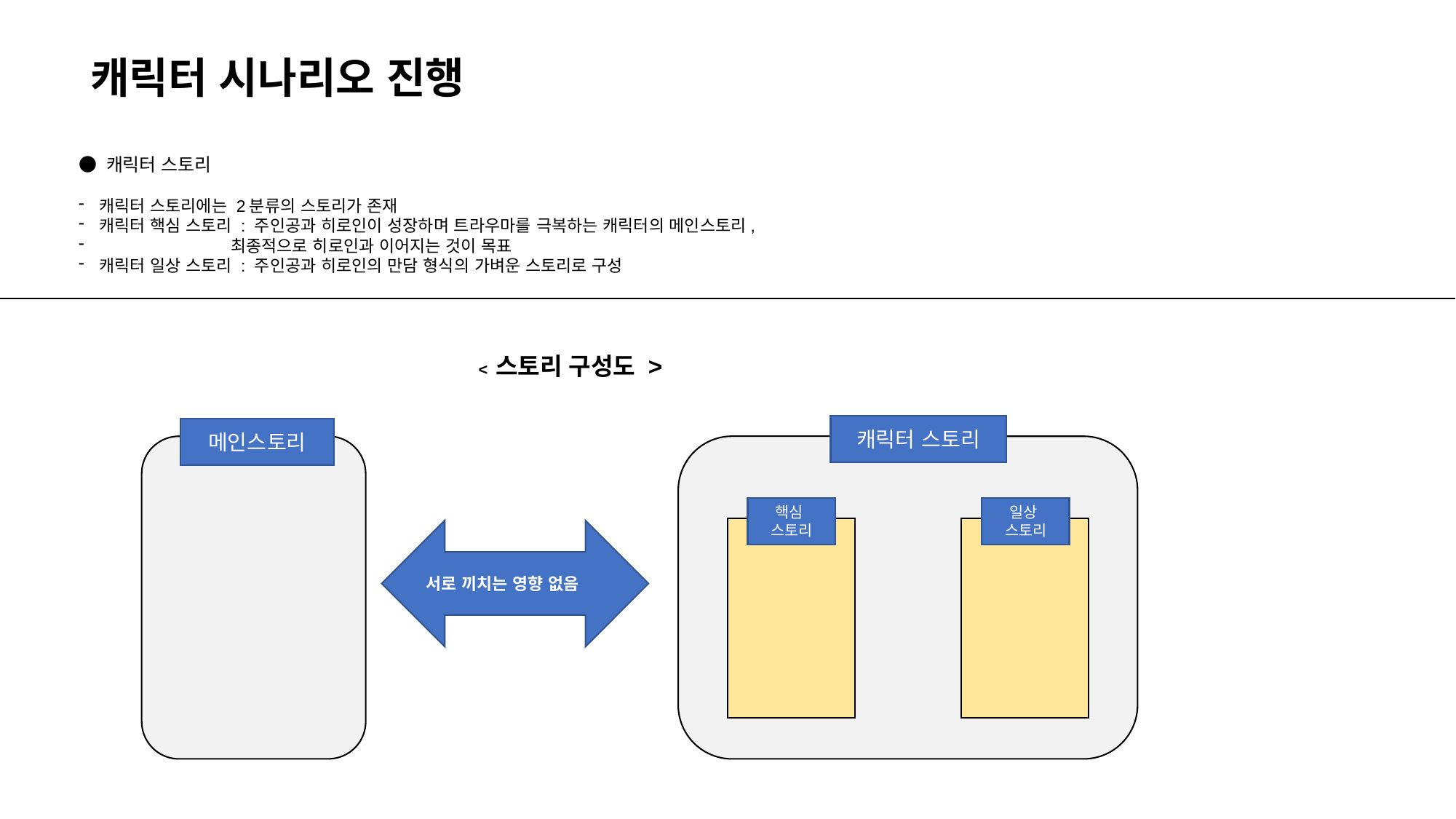

캐릭터 시나리오 진행
● 캐릭터 스토리

캐릭터 스토리에는 2분류의 스토리가 존재
캐릭터 핵심 스토리 : 주인공과 히로인이 성장하며 트라우마를 극복하는 캐릭터의 메인스토리,
                           최종적으로 히로인과 이어지는 것이 목표
캐릭터 일상 스토리 : 주인공과 히로인의 만담 형식의 가벼운 스토리로 구성
< 스토리 구성도 >
캐릭터 스토리
메인스토리

일상
스토리
핵심
스토리

서로 끼치는 영향 없음